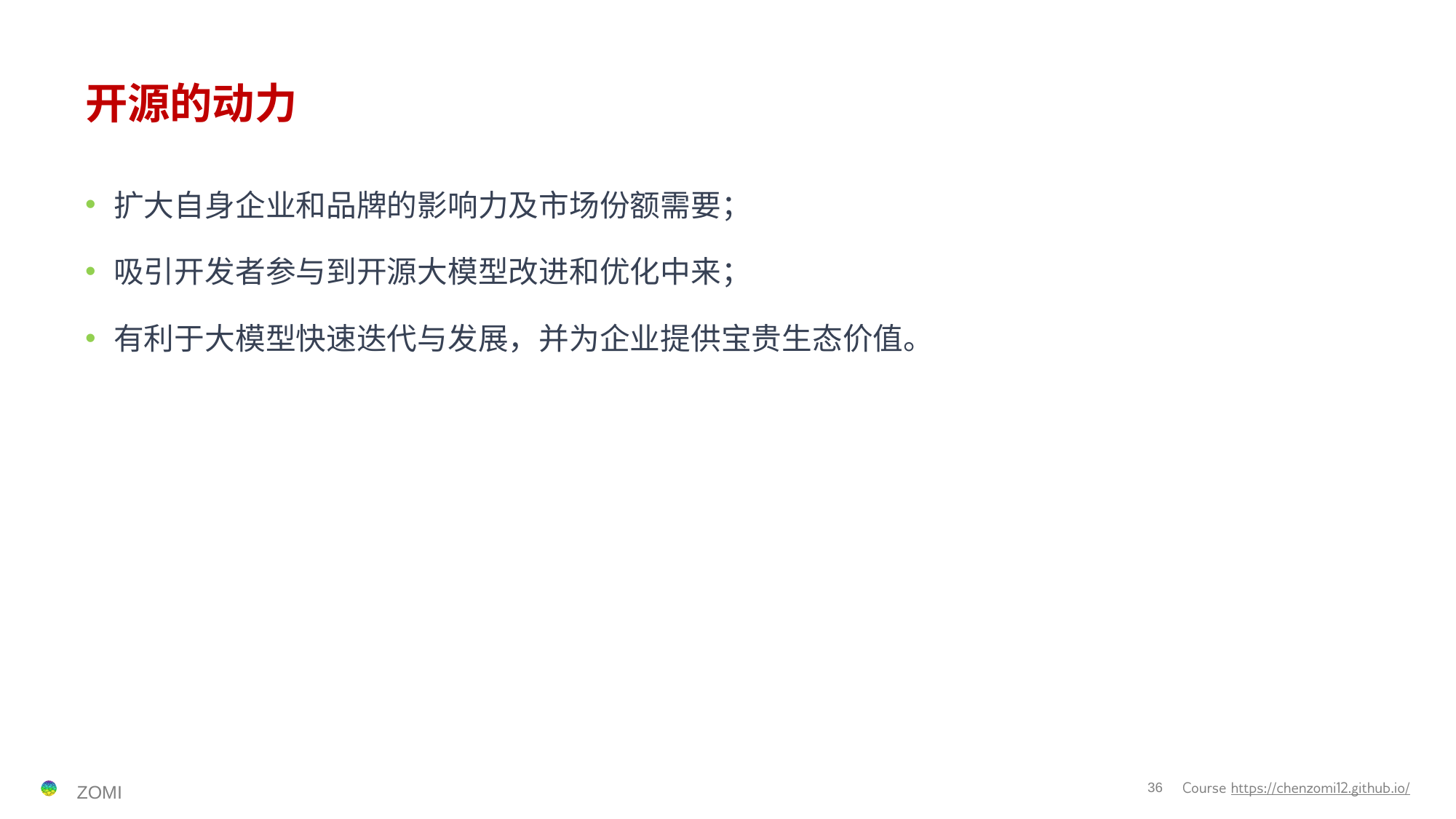

# 开源的动力
扩大自身企业和品牌的影响力及市场份额需要；
吸引开发者参与到开源大模型改进和优化中来；
有利于大模型快速迭代与发展，并为企业提供宝贵生态价值。